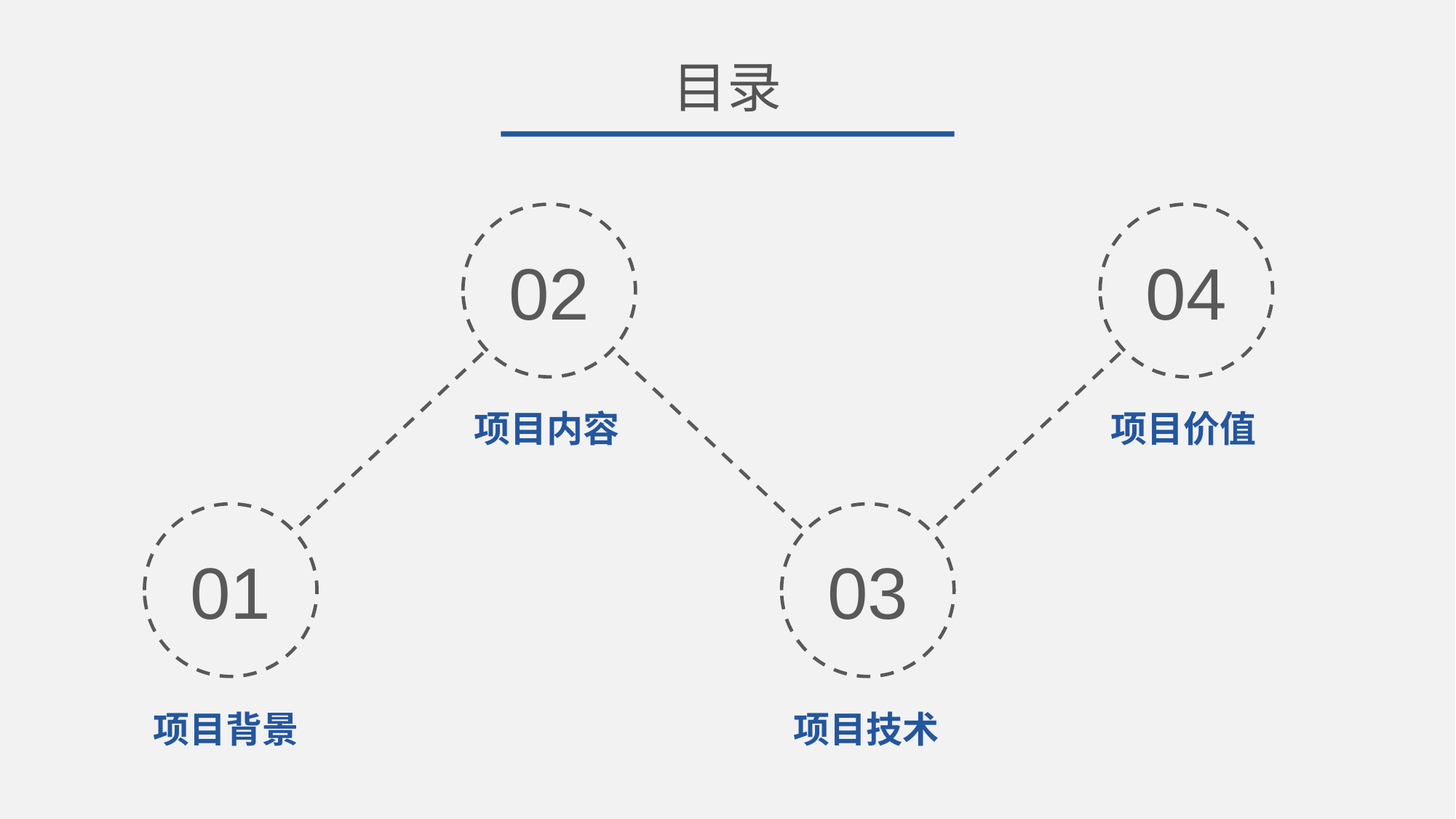

目录

02
04

项目内容
项目价值
01
03
项目背景
项目技术